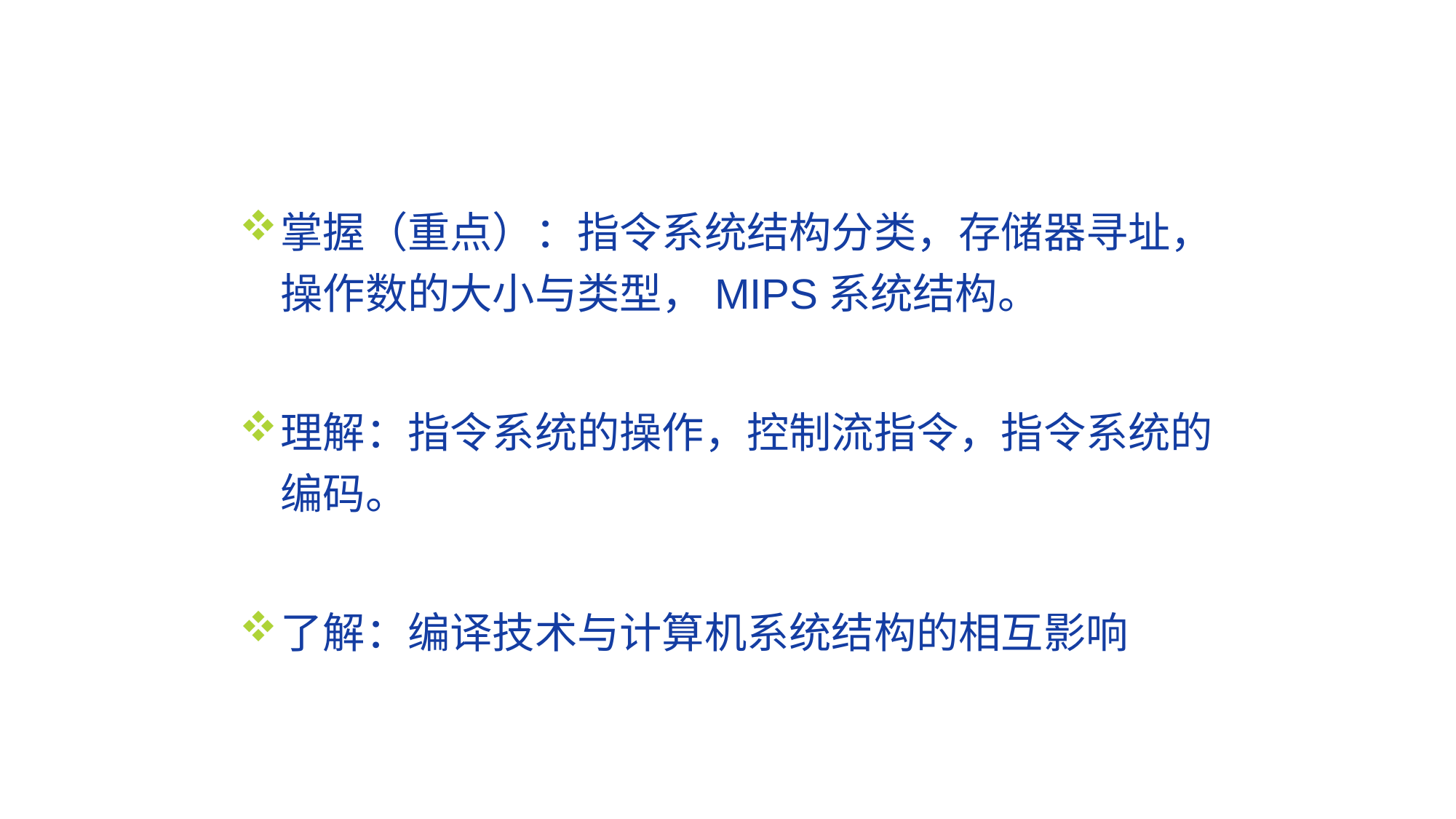

# 教学要求：
掌握（重点）：指令系统结构分类，存储器寻址，操作数的大小与类型，MIPS系统结构。

理解：指令系统的操作，控制流指令，指令系统的编码。

了解：编译技术与计算机系统结构的相互影响